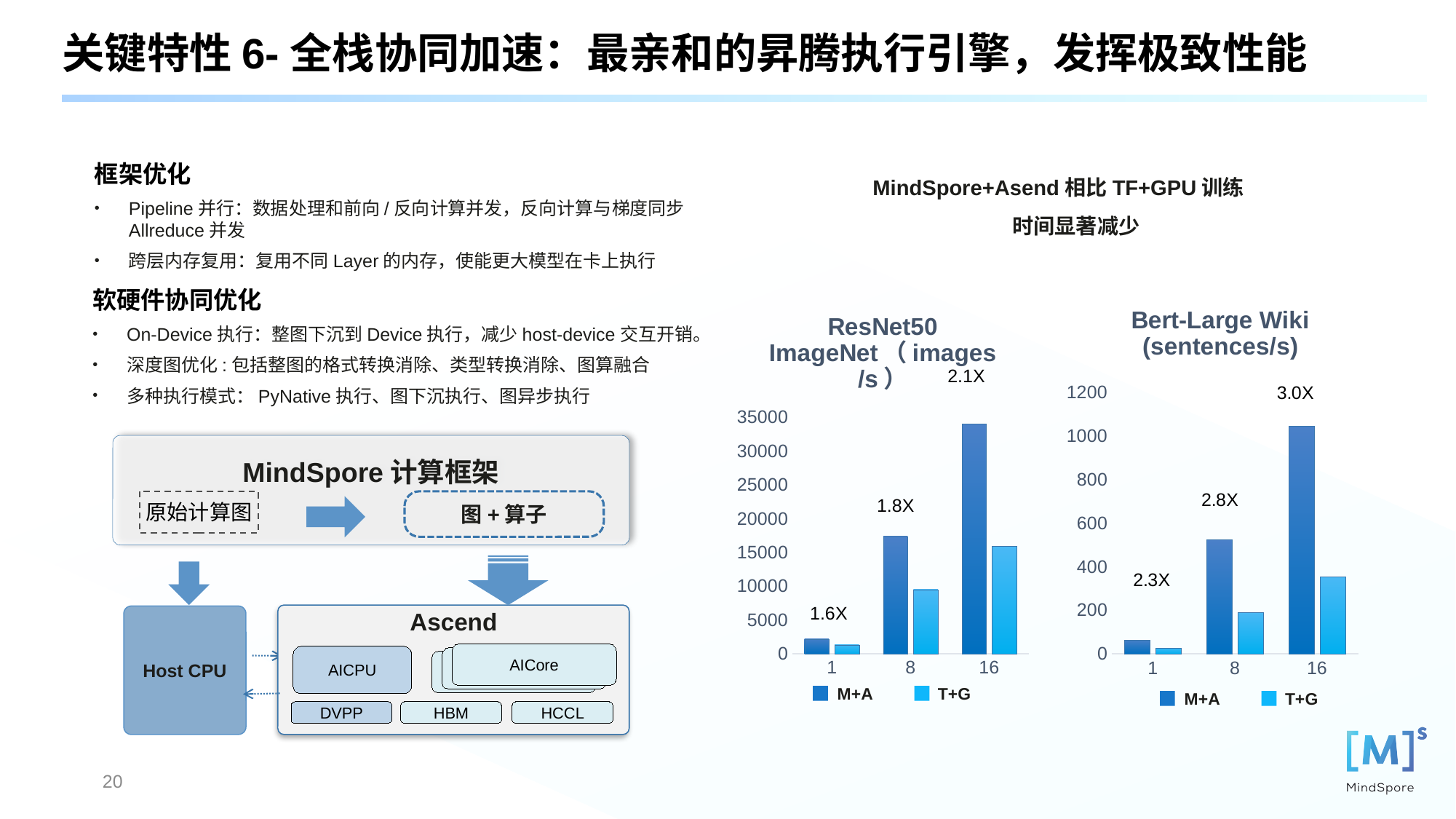

关键特性6-全栈协同加速：最亲和的昇腾执行引擎，发挥极致性能
框架优化
Pipeline并行：数据处理和前向/反向计算并发，反向计算与梯度同步Allreduce并发
跨层内存复用：复用不同Layer的内存，使能更大模型在卡上执行
MindSpore+Asend相比TF+GPU训练时间显著减少
软硬件协同优化
On-Device执行：整图下沉到Device执行，减少host-device交互开销。
深度图优化:包括整图的格式转换消除、类型转换消除、图算融合
多种执行模式：PyNative执行、图下沉执行、图异步执行

### Chart: ResNet50 ImageNet（images/s）

| Category | A+M | T+G |
|---|---|---|
| 1 | 2188.0 | 1336.0 |
| 8 | 17355.0 | 9519.0 |
| 16 | 34000.0 | 15903.0 |

### Chart: Bert-Large Wiki (sentences/s)

| Category | A+M | T+G |
|---|---|---|
| 1 | 63.1 | 26.9 |
| 8 | 524.8 | 189.0 |
| 16 | 1044.0 | 354.3 |
2.1X
MindSpore计算框架

图+算子
原始计算图

Ascend
Host CPU
AICore
AICPU
AICore
AICore
DVPP
HBM
HCCL
1.8X
1.6X
M+A
T+G

M+A
T+G